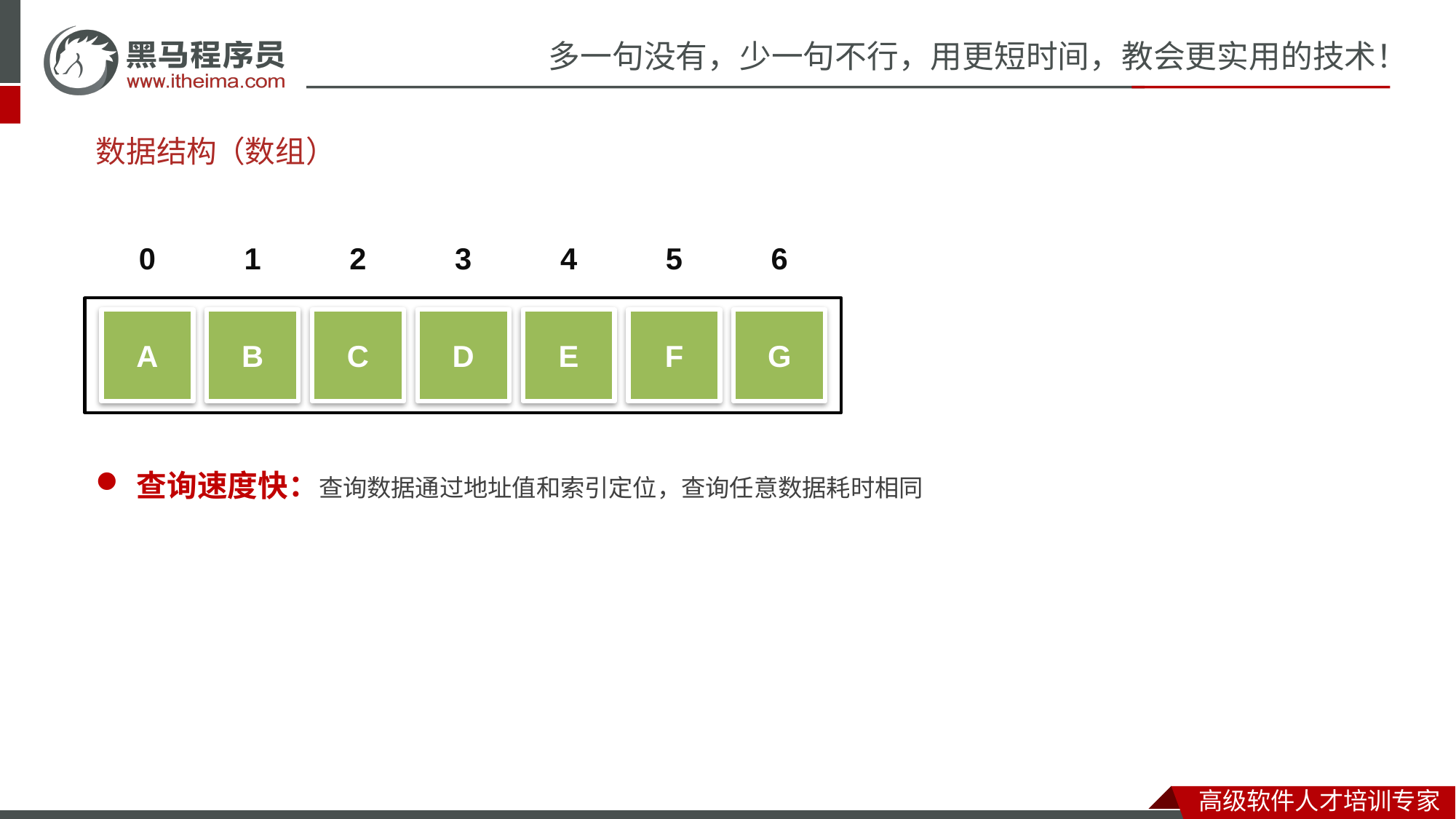

（数组）
# 数据结构
0
1
2
3
4
5
6

A
B
C
D
E
F
G
查询速度快：查询数据通过地址值和索引定位，查询任意数据耗时相同